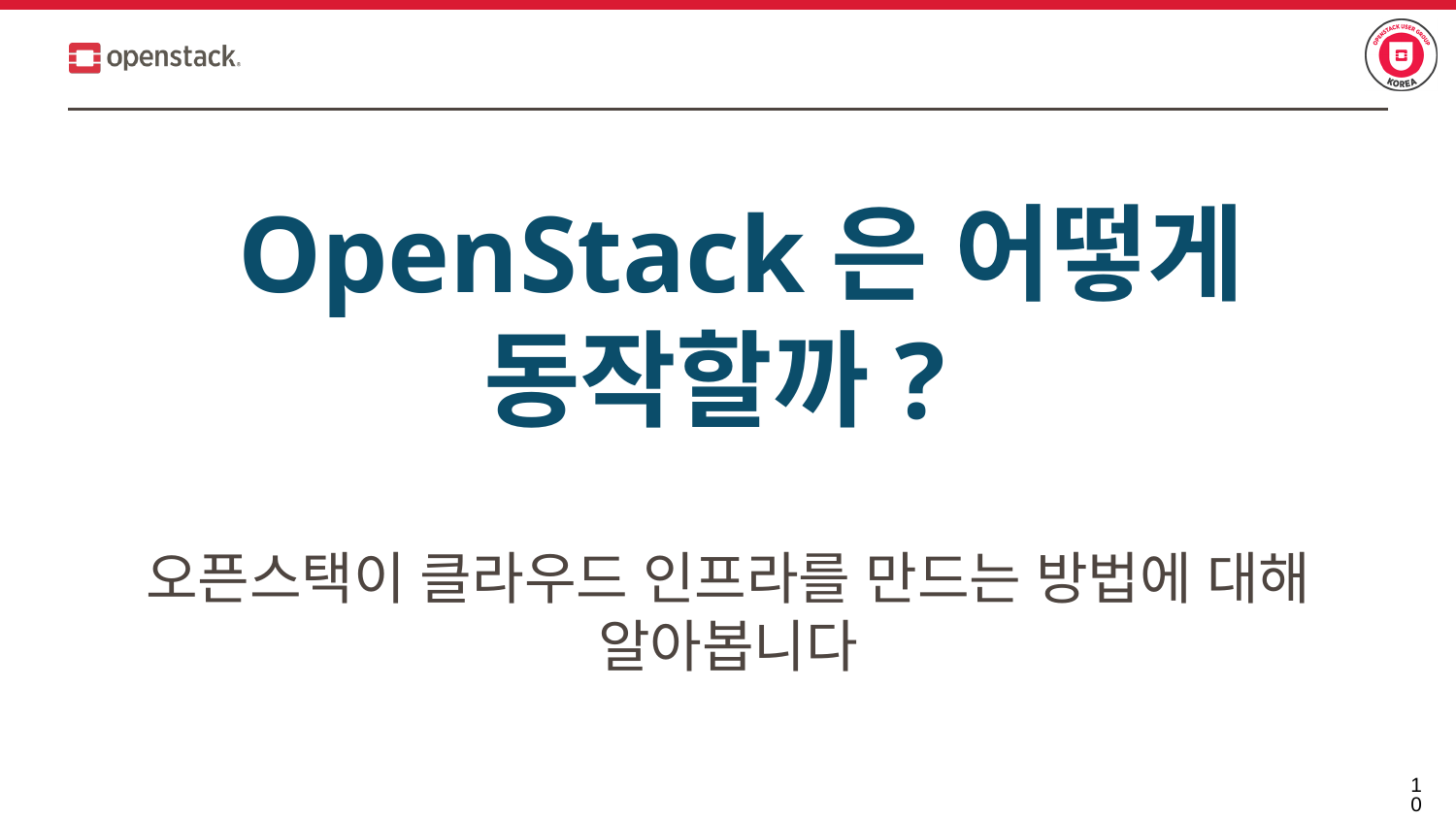

# OpenStack은 어떻게 동작할까?
오픈스택이 클라우드 인프라를 만드는 방법에 대해 알아봅니다
10